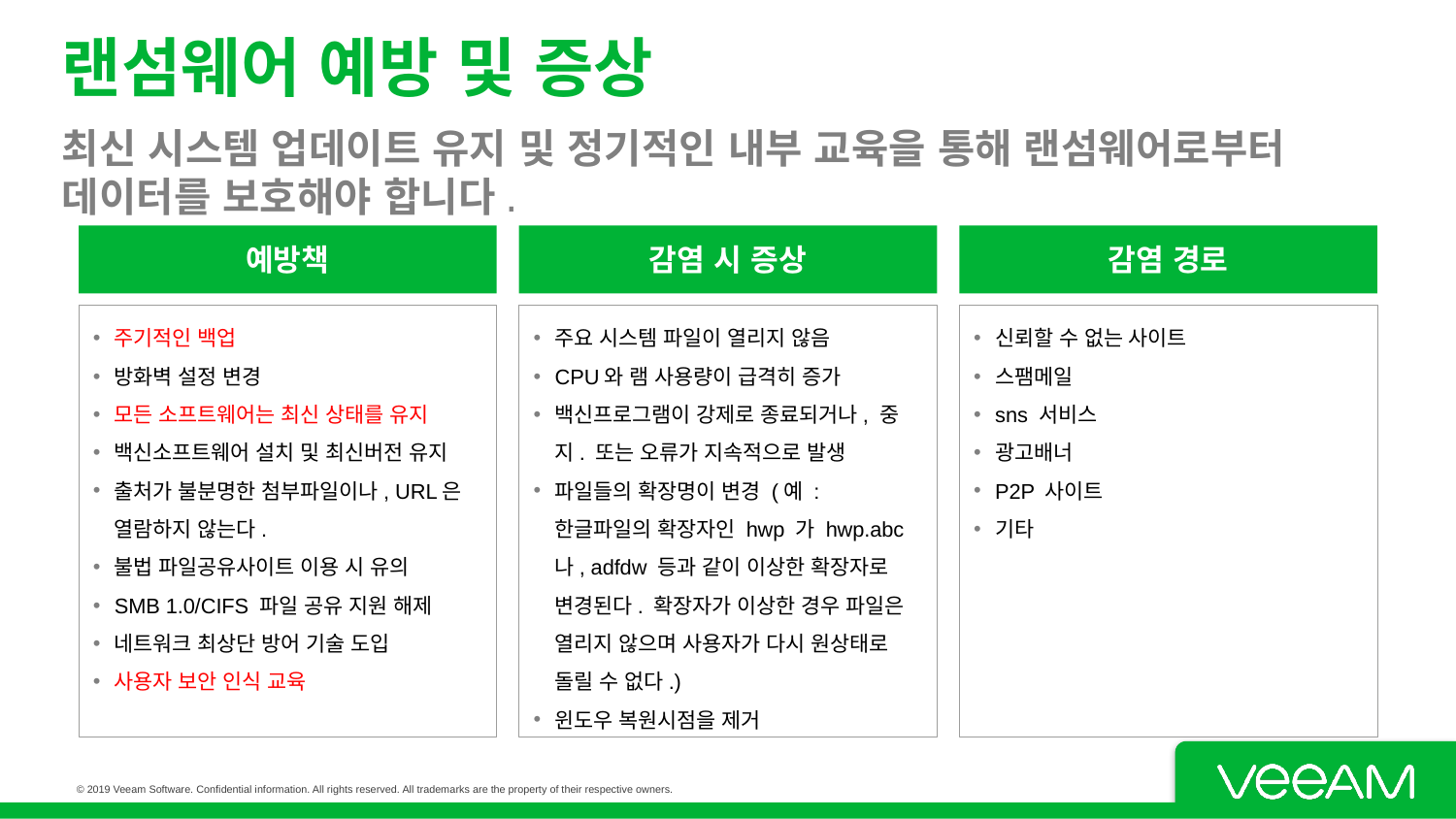

# 랜섬웨어 예방 및 증상
최신 시스템 업데이트 유지 및 정기적인 내부 교육을 통해 랜섬웨어로부터 데이터를 보호해야 합니다.
예방책
감염 시 증상
감염 경로
주요 시스템 파일이 열리지 않음
CPU와 램 사용량이 급격히 증가
백신프로그램이 강제로 종료되거나, 중지. 또는 오류가 지속적으로 발생
파일들의 확장명이 변경 (예 : 한글파일의 확장자인 hwp 가 hwp.abc 나, adfdw 등과 같이 이상한 확장자로 변경된다. 확장자가 이상한 경우 파일은 열리지 않으며 사용자가 다시 원상태로 돌릴 수 없다.)
윈도우 복원시점을 제거
신뢰할 수 없는 사이트
스팸메일
sns 서비스
광고배너
P2P 사이트
기타
주기적인 백업
방화벽 설정 변경
모든 소프트웨어는 최신 상태를 유지
백신소프트웨어 설치 및 최신버전 유지
출처가 불분명한 첨부파일이나, URL은 열람하지 않는다.
불법 파일공유사이트 이용 시 유의
SMB 1.0/CIFS 파일 공유 지원 해제
네트워크 최상단 방어 기술 도입
사용자 보안 인식 교육